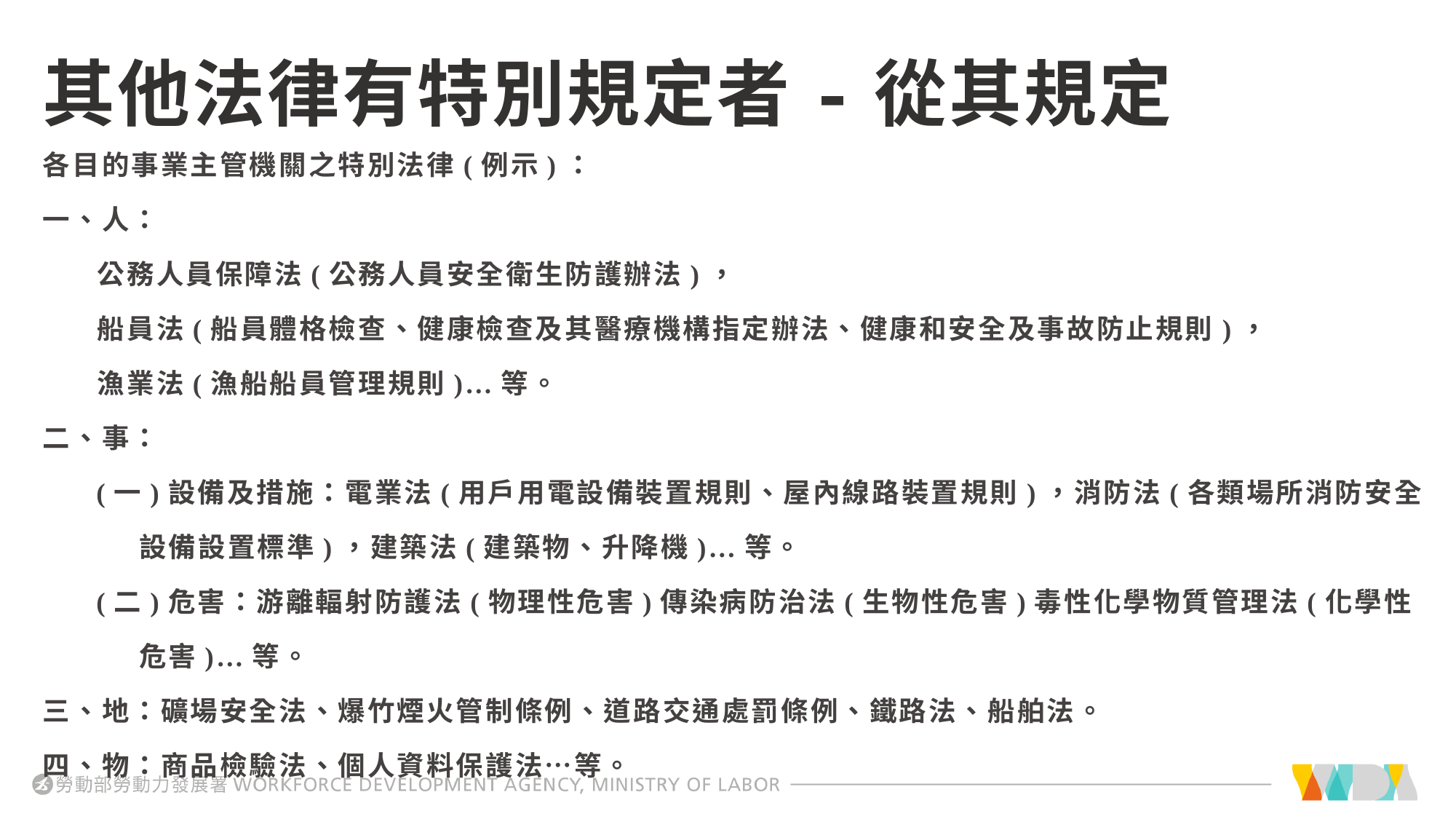

# 其他法律有特別規定者-從其規定
各目的事業主管機關之特別法律(例示)：
一、人：
公務人員保障法(公務人員安全衛生防護辦法)，
船員法(船員體格檢查、健康檢查及其醫療機構指定辦法、健康和安全及事故防止規則)，
漁業法(漁船船員管理規則)…等。
二、事：
(一)設備及措施：電業法(用戶用電設備裝置規則、屋內線路裝置規則)，消防法(各類場所消防安全設備設置標準)，建築法(建築物、升降機)…等。
(二)危害：游離輻射防護法(物理性危害)傳染病防治法(生物性危害)毒性化學物質管理法(化學性危害)…等。
三、地：礦場安全法、爆竹煙火管制條例、道路交通處罰條例、鐵路法、船舶法。
四、物：商品檢驗法、個人資料保護法…等。